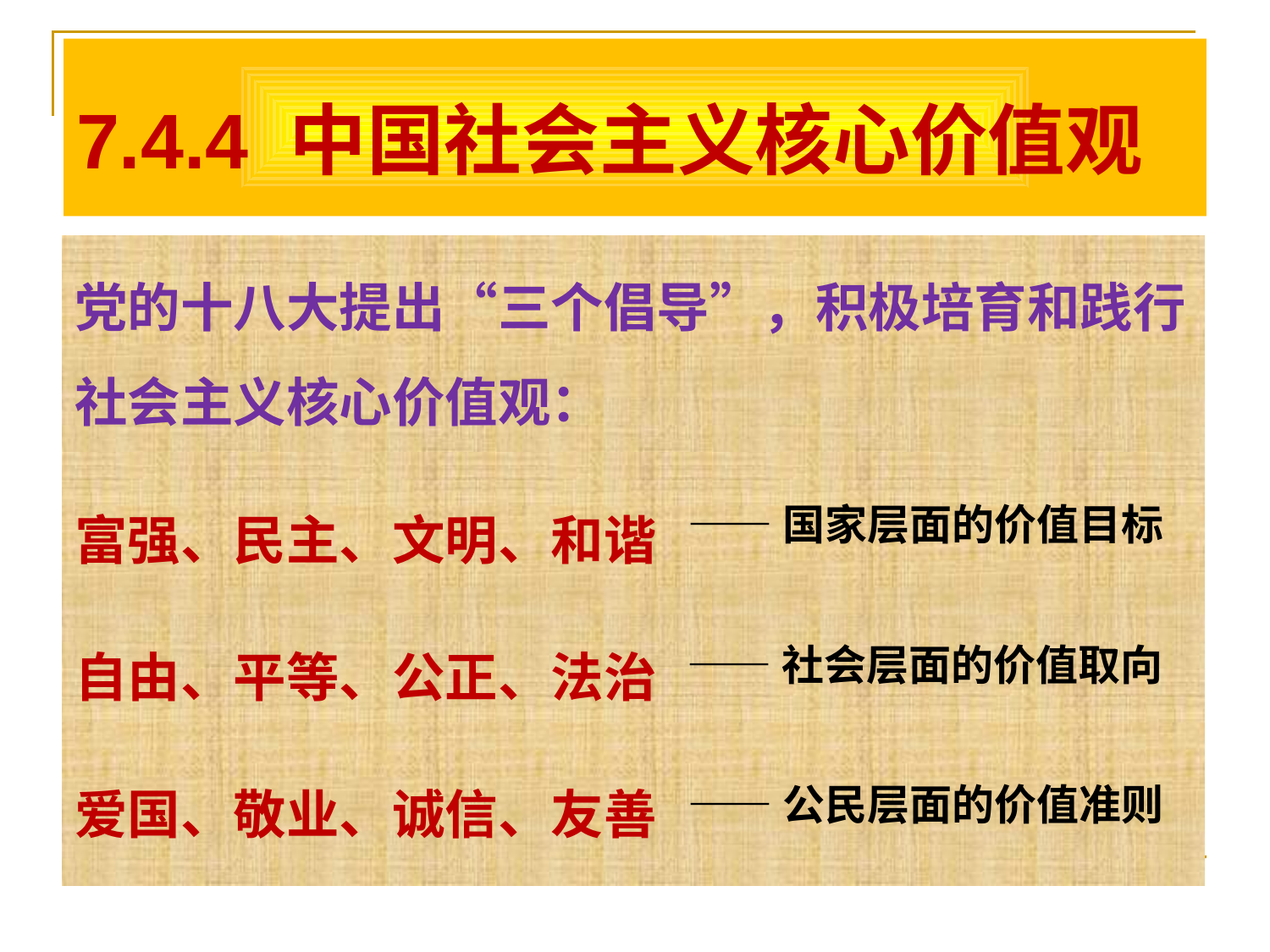

# 7.4.4 中国社会主义核心价值观
党的十八大提出“三个倡导”，积极培育和践行社会主义核心价值观：
富强、民主、文明、和谐
自由、平等、公正、法治
爱国、敬业、诚信、友善
——国家层面的价值目标
——社会层面的价值取向
——公民层面的价值准则
33